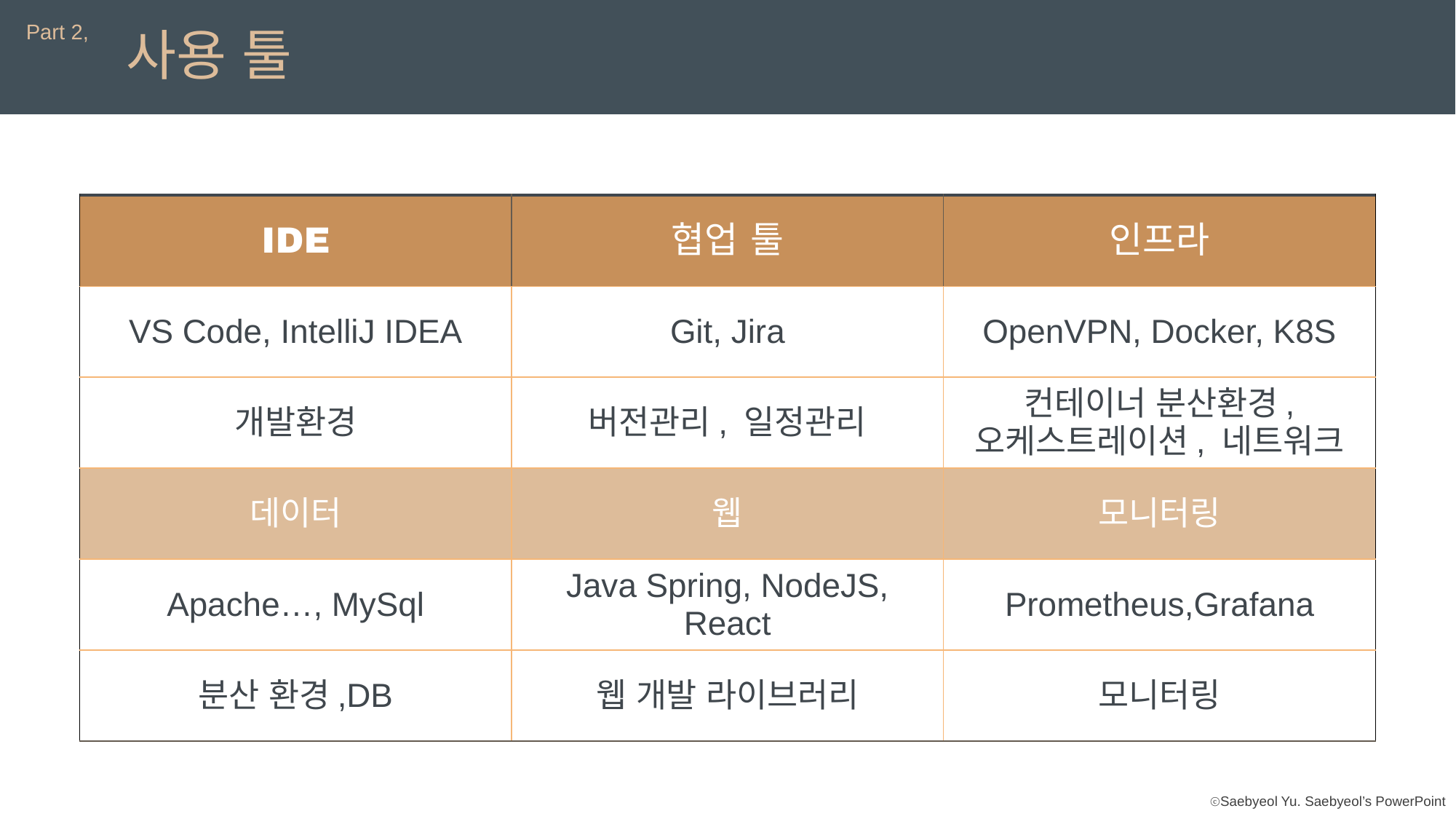

Part 2,
사용 툴
| IDE | 협업 툴 | 인프라 |
| --- | --- | --- |
| VS Code, IntelliJ IDEA | Git, Jira | OpenVPN, Docker, K8S |
| 개발환경 | 버전관리, 일정관리 | 컨테이너 분산환경, 오케스트레이션, 네트워크 |
| 데이터 | 웹 | 모니터링 |
| Apache…, MySql | Java Spring, NodeJS, React | Prometheus,Grafana |
| 분산 환경,DB | 웹 개발 라이브러리 | 모니터링 |